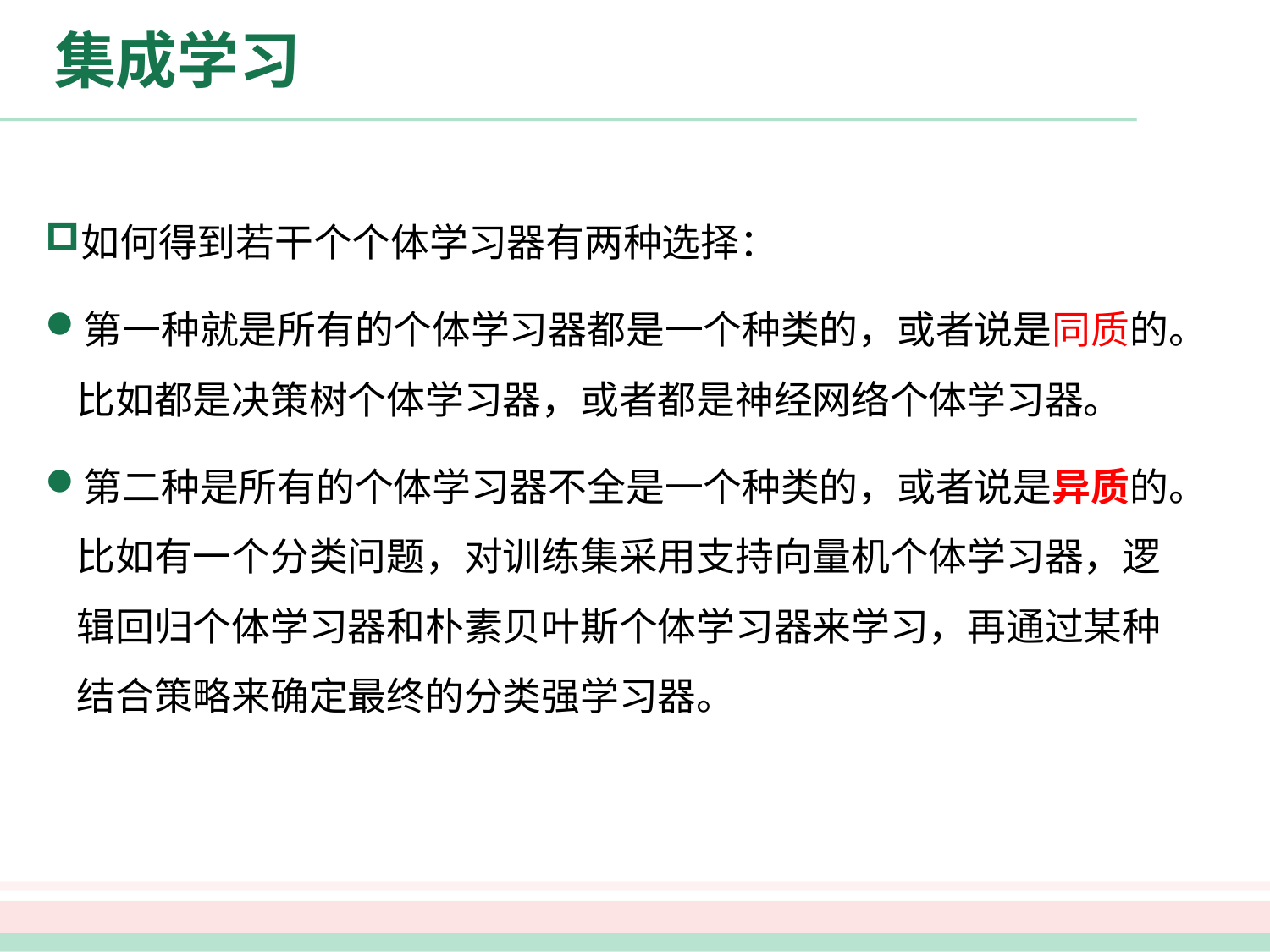

# 集成学习
如何得到若干个个体学习器有两种选择：
第一种就是所有的个体学习器都是一个种类的，或者说是同质的。比如都是决策树个体学习器，或者都是神经网络个体学习器。
第二种是所有的个体学习器不全是一个种类的，或者说是异质的。比如有一个分类问题，对训练集采用支持向量机个体学习器，逻辑回归个体学习器和朴素贝叶斯个体学习器来学习，再通过某种结合策略来确定最终的分类强学习器。